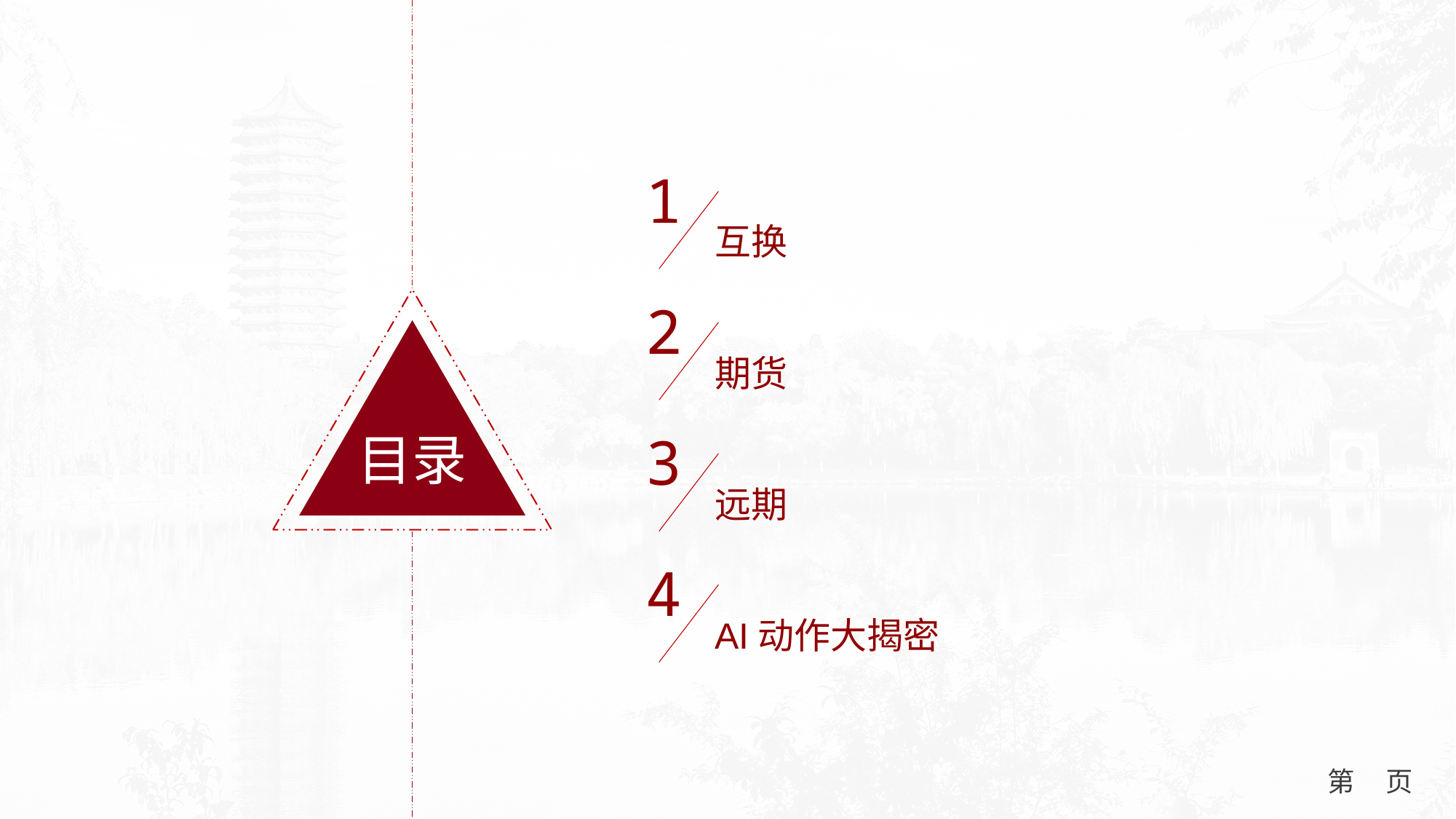

1
互换
2

目录
期货
3
远期
4
AI动作大揭密
2